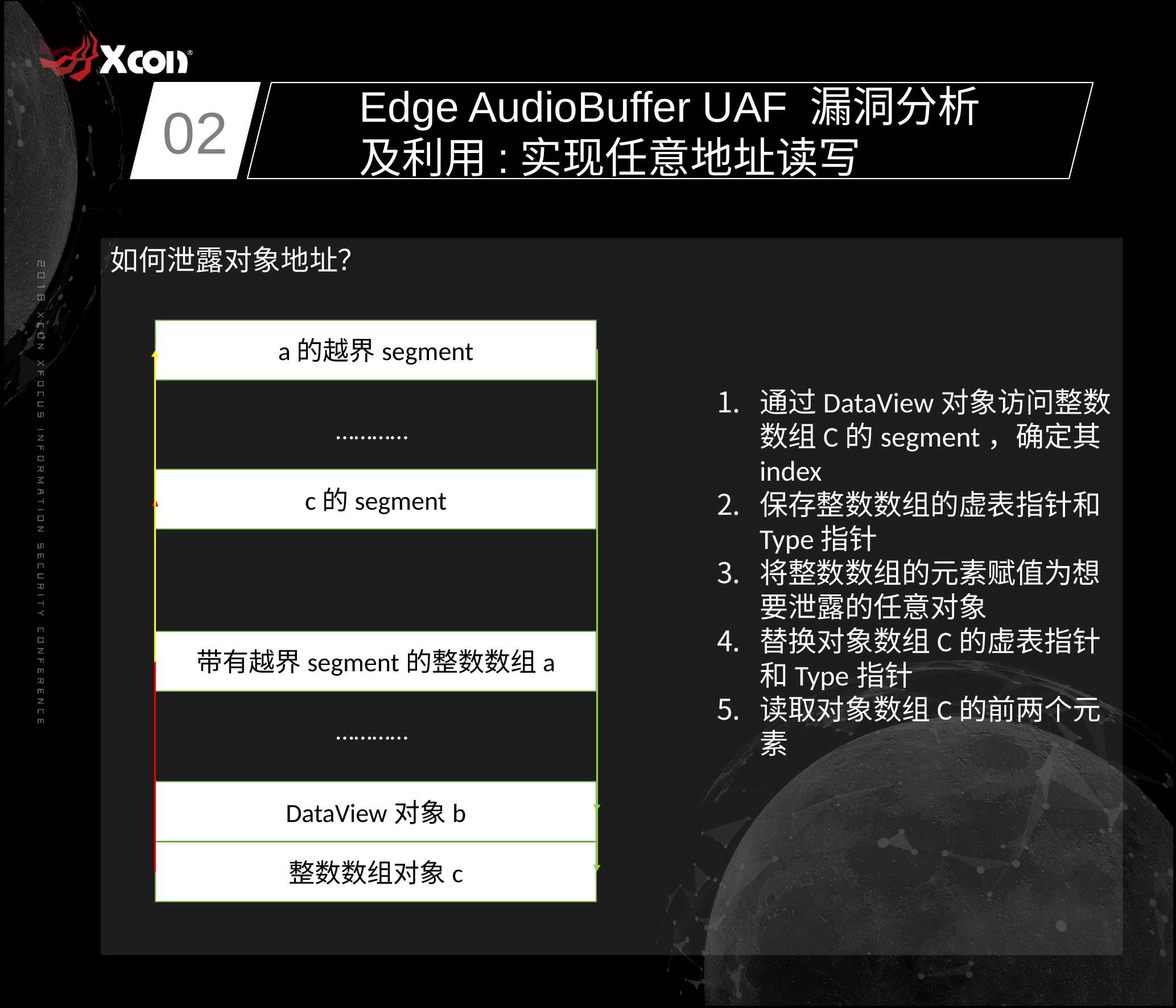

02
Edge AudioBuffer UAF 漏洞分析及利用:实现任意地址读写

如何泄露对象地址？
a的越界segment
…………
c的segment
带有越界segment的整数数组a
…………
DataView对象b
整数数组对象c
通过DataView对象访问整数数组C的segment，确定其index
保存整数数组的虚表指针和Type指针
将整数数组的元素赋值为想要泄露的任意对象
替换对象数组C的虚表指针和Type指针
读取对象数组C的前两个元素